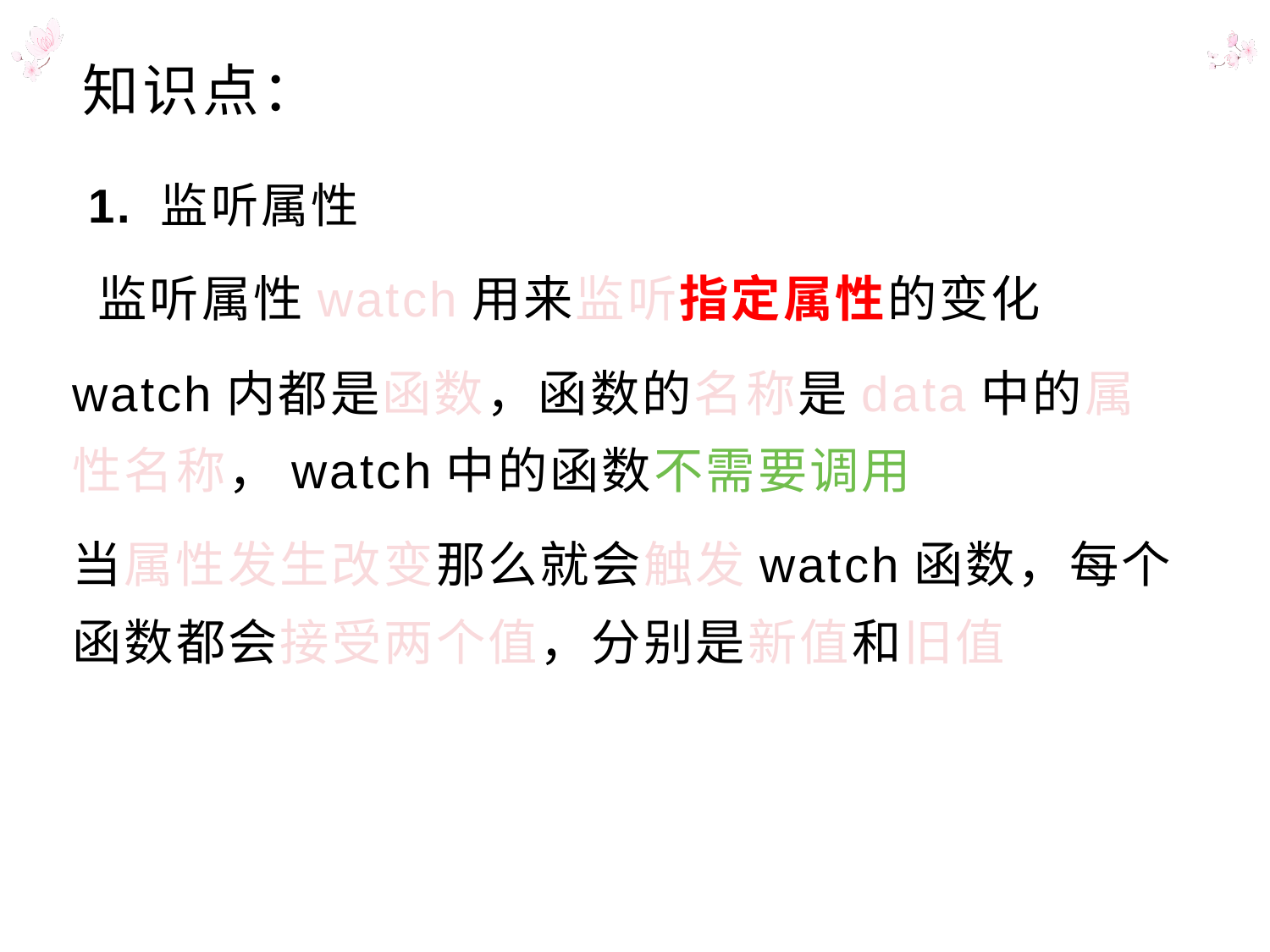

# 知识点：
 1. 监听属性
 监听属性watch用来监听指定属性的变化
watch内都是函数，函数的名称是data中的属性名称，watch中的函数不需要调用
当属性发生改变那么就会触发watch函数，每个函数都会接受两个值，分别是新值和旧值